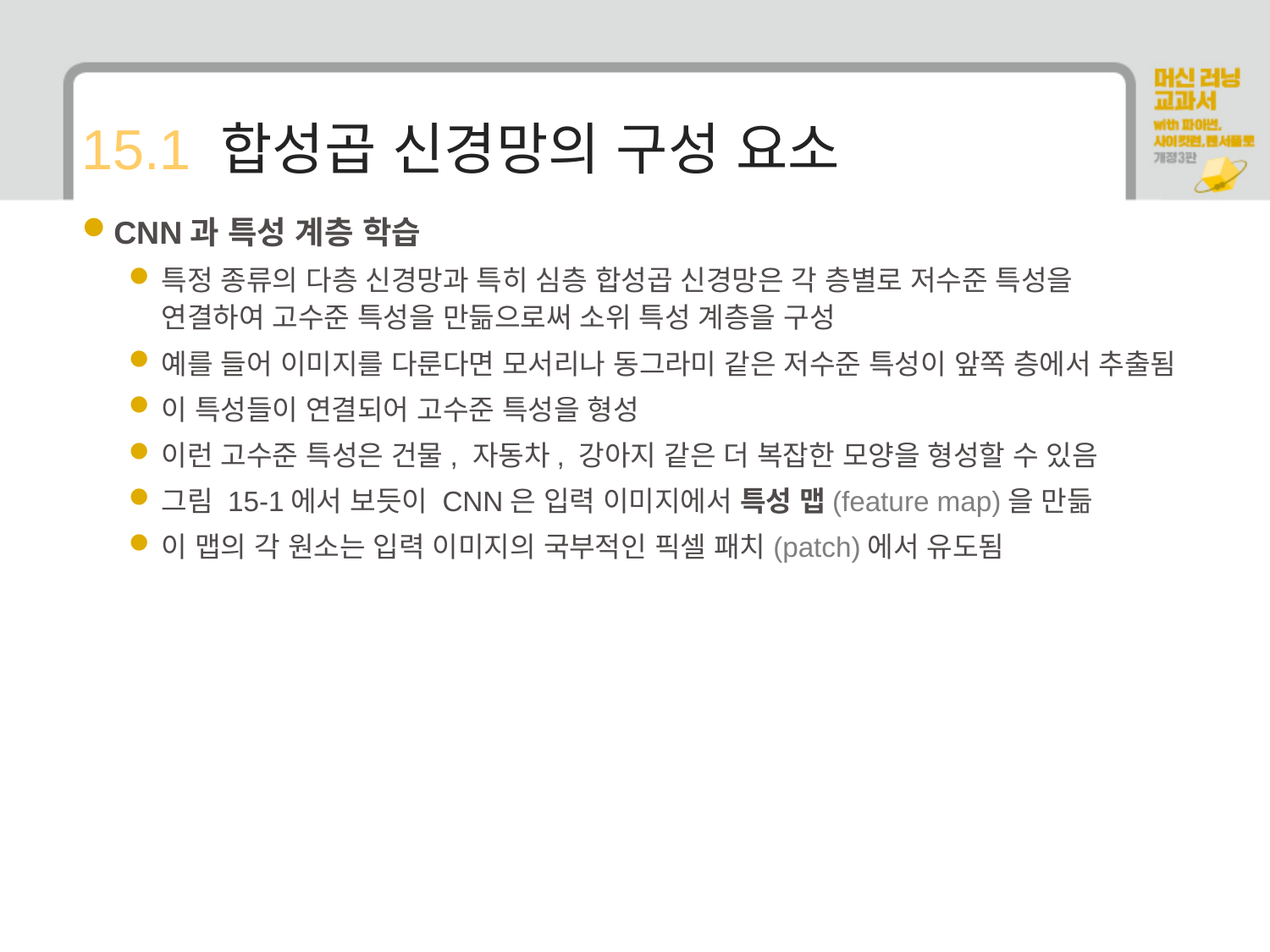

# 15.1 합성곱 신경망의 구성 요소
CNN과 특성 계층 학습
특정 종류의 다층 신경망과 특히 심층 합성곱 신경망은 각 층별로 저수준 특성을 연결하여 고수준 특성을 만듦으로써 소위 특성 계층을 구성
예를 들어 이미지를 다룬다면 모서리나 동그라미 같은 저수준 특성이 앞쪽 층에서 추출됨
이 특성들이 연결되어 고수준 특성을 형성
이런 고수준 특성은 건물, 자동차, 강아지 같은 더 복잡한 모양을 형성할 수 있음
그림 15-1에서 보듯이 CNN은 입력 이미지에서 특성 맵(feature map)을 만듦
이 맵의 각 원소는 입력 이미지의 국부적인 픽셀 패치(patch)에서 유도됨